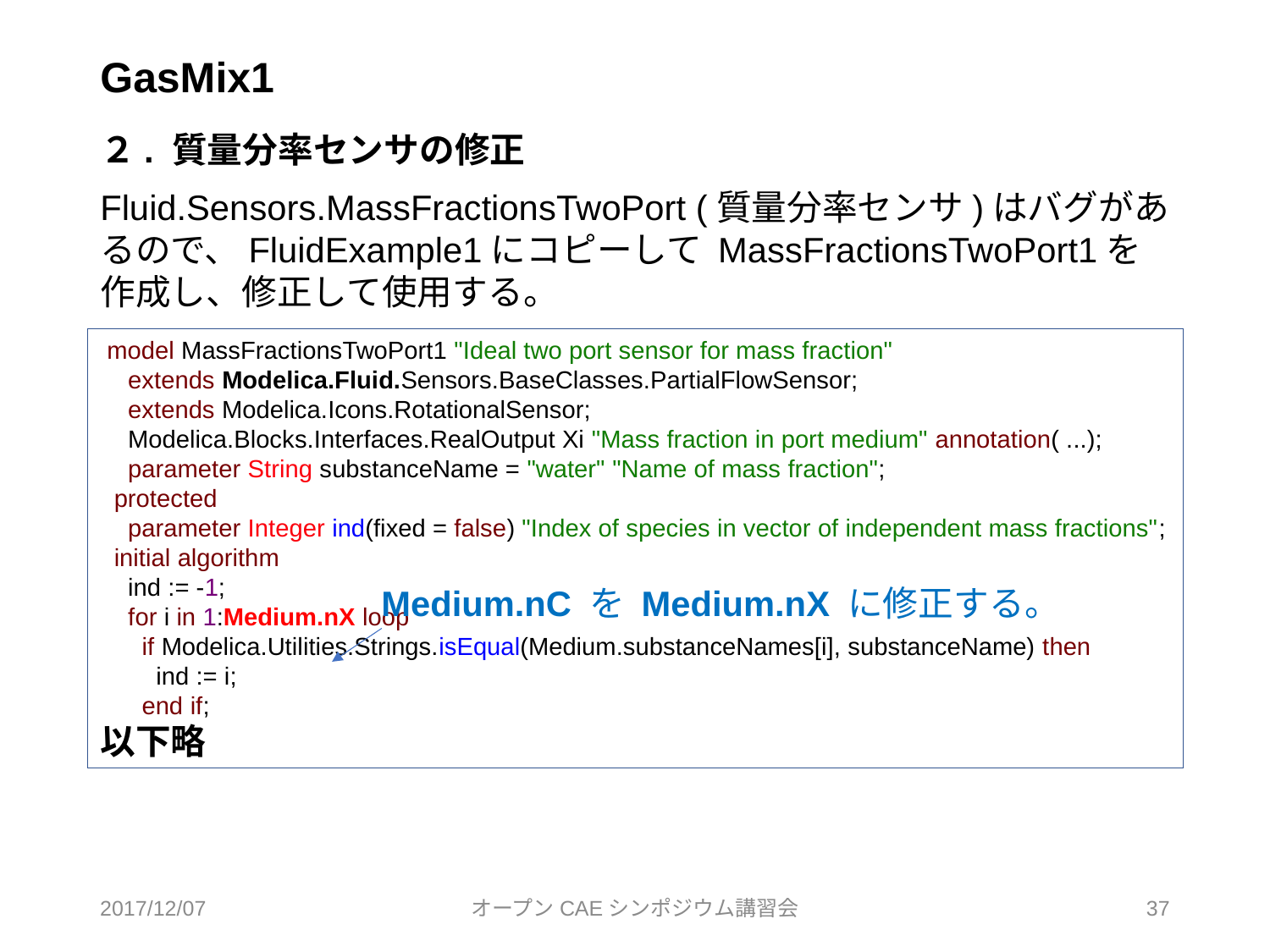

# GasMix1
２. 質量分率センサの修正
Fluid.Sensors.MassFractionsTwoPort (質量分率センサ)はバグがあるので、FluidExample1にコピーして MassFractionsTwoPort1を作成し、修正して使用する。
 model MassFractionsTwoPort1 "Ideal two port sensor for mass fraction"
    extends Modelica.Fluid.Sensors.BaseClasses.PartialFlowSensor;
    extends Modelica.Icons.RotationalSensor;
    Modelica.Blocks.Interfaces.RealOutput Xi "Mass fraction in port medium" annotation( ...);
    parameter String substanceName = "water" "Name of mass fraction";
  protected
    parameter Integer ind(fixed = false) "Index of species in vector of independent mass fractions";
  initial algorithm
    ind := -1;
    for i in 1:Medium.nX loop
      if Modelica.Utilities.Strings.isEqual(Medium.substanceNames[i], substanceName) then
        ind := i;
      end if;
以下略
Medium.nC を Medium.nX に修正する。
2017/12/07
オープンCAEシンポジウム講習会
37